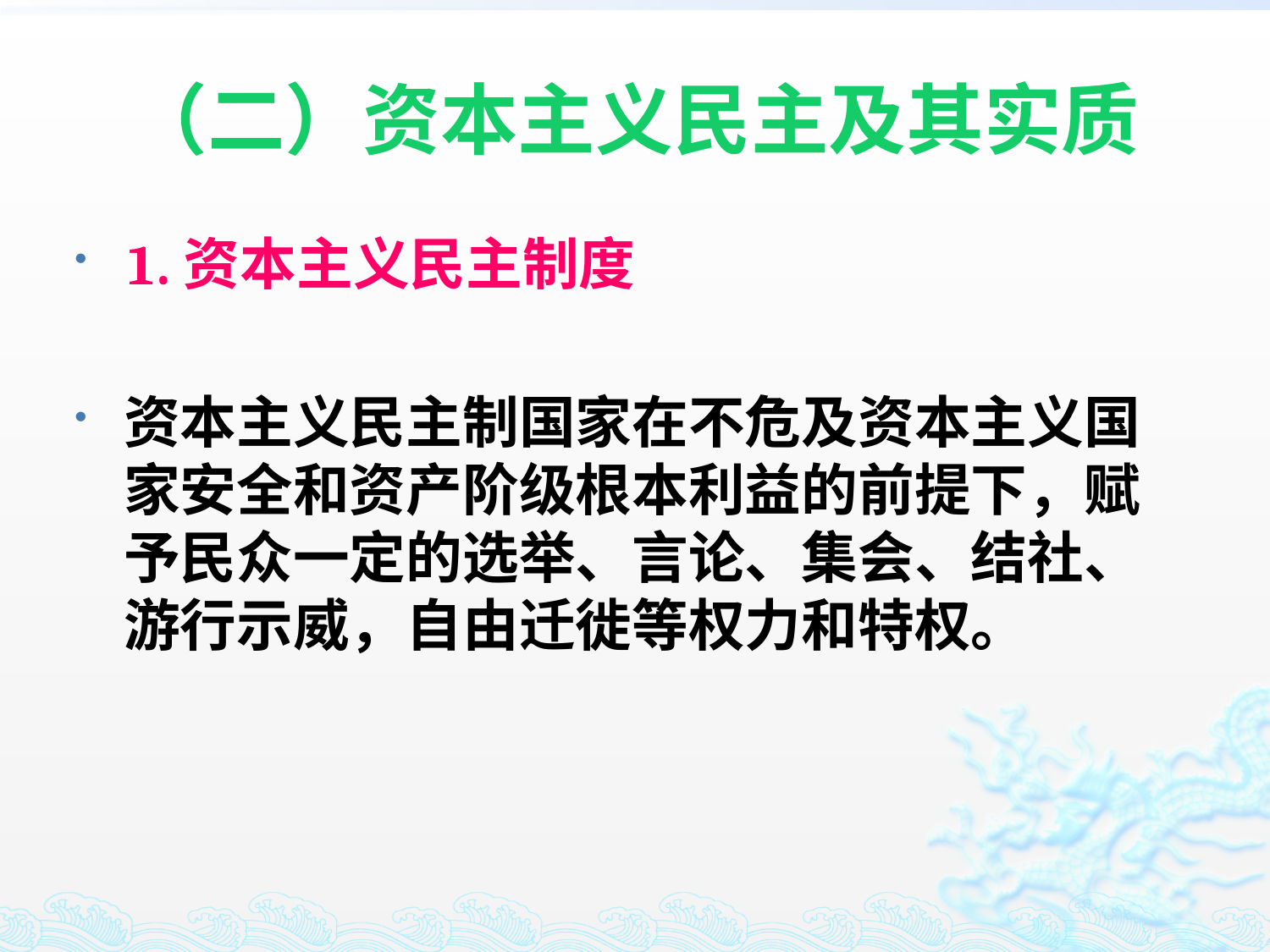

# （二）资本主义民主及其实质
1.资本主义民主制度

资本主义民主制国家在不危及资本主义国家安全和资产阶级根本利益的前提下，赋予民众一定的选举、言论、集会、结社、游行示威，自由迁徙等权力和特权。